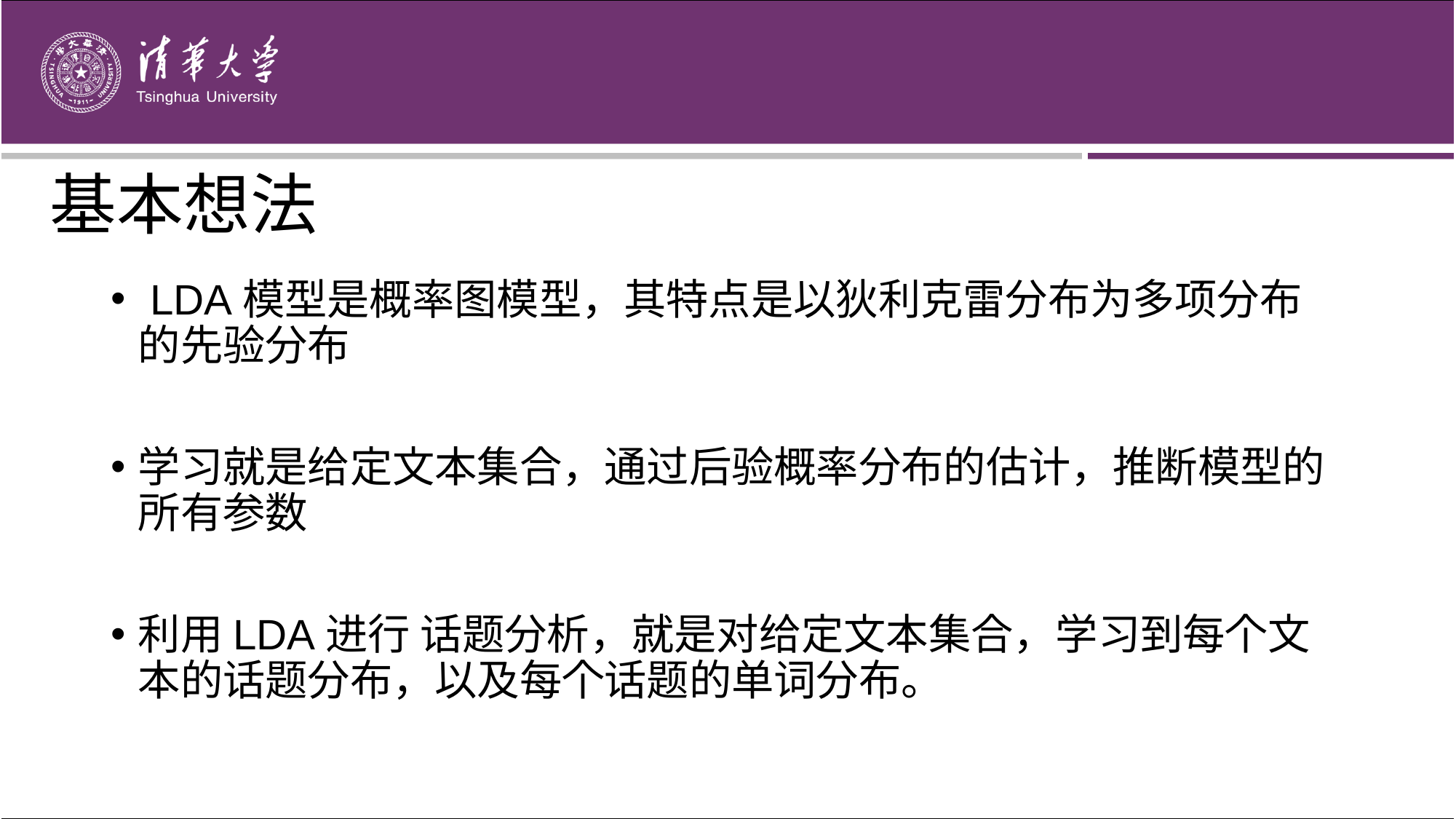

# 基本想法
 LDA模型是概率图模型，其特点是以狄利克雷分布为多项分布的先验分布

学习就是给定文本集合，通过后验概率分布的估计，推断模型的所有参数

利用LDA进行 话题分析，就是对给定文本集合，学习到每个文本的话题分布，以及每个话题的单词分布。